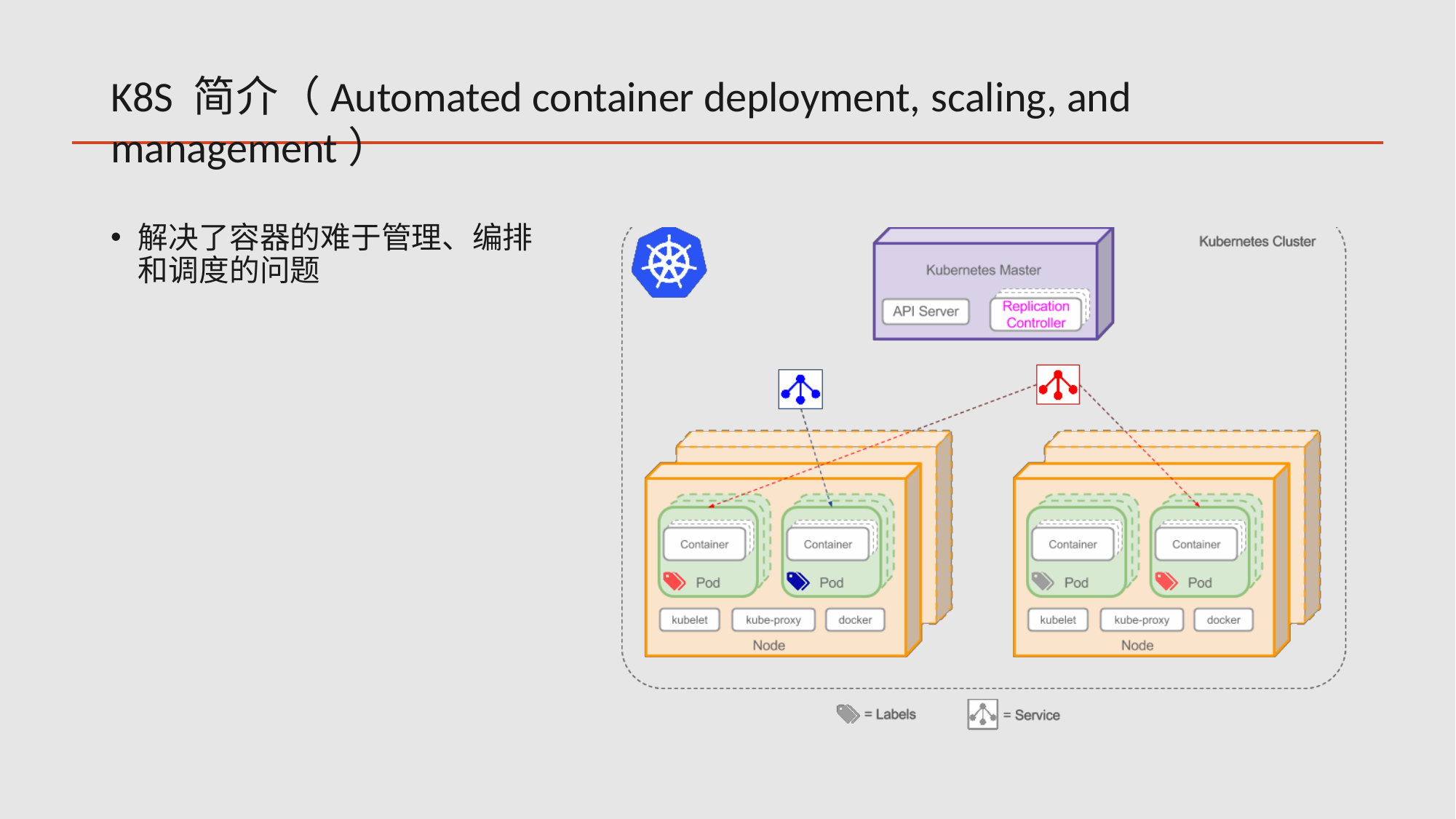

# K8S 简介（Automated container deployment, scaling, and management）

解决了容器的难于管理、编排 和调度的问题